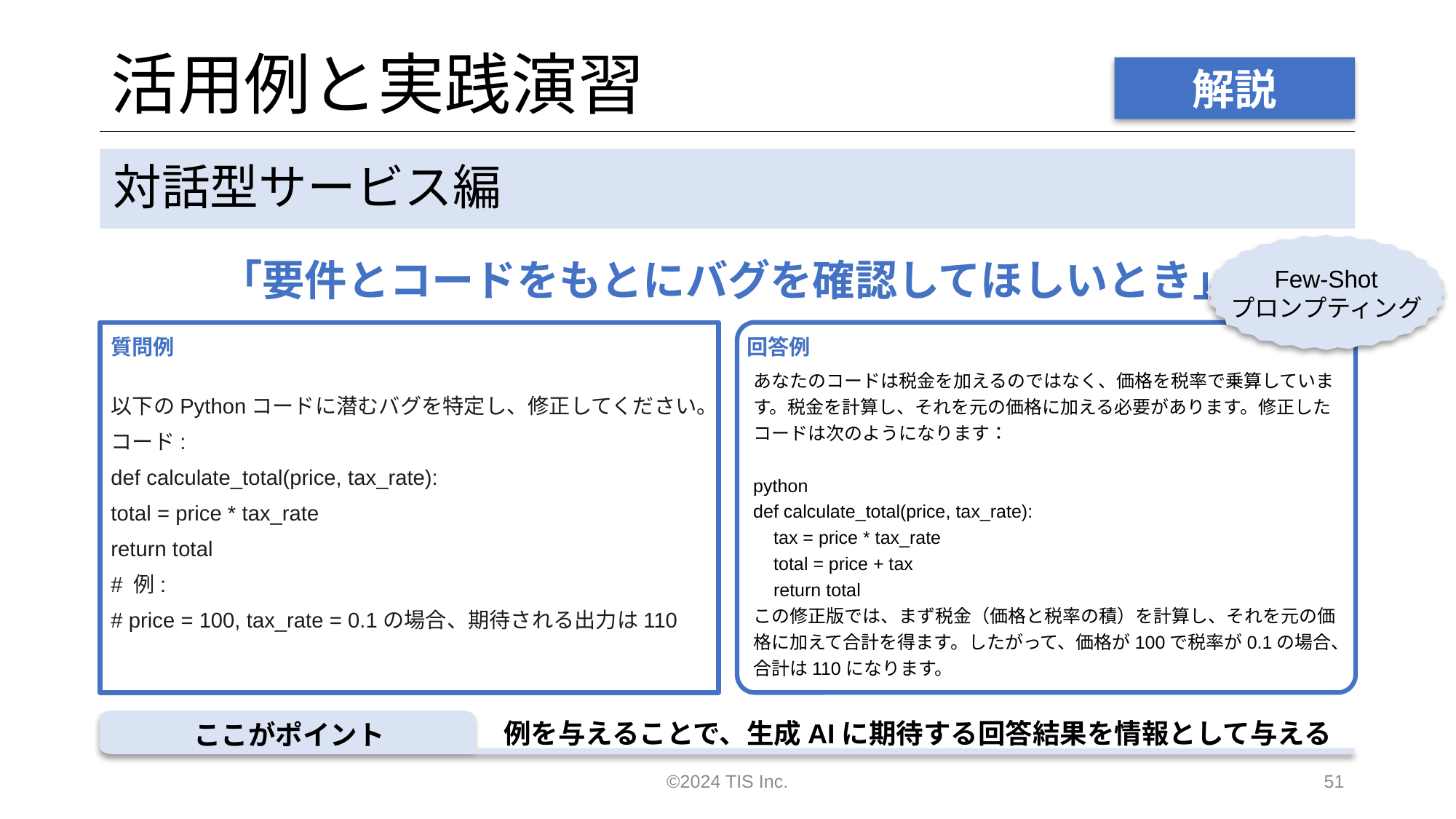

# 活用例と実践演習
解説
対話型サービス編

Few-Shot
プロンプティング
「要件とコードをもとにバグを確認してほしいとき」
あなたのコードは税金を加えるのではなく、価格を税率で乗算しています。税金を計算し、それを元の価格に加える必要があります。修正したコードは次のようになります：

python
def calculate_total(price, tax_rate):
    tax = price * tax_rate
    total = price + tax
    return total
この修正版では、まず税金（価格と税率の積）を計算し、それを元の価格に加えて合計を得ます。したがって、価格が100で税率が0.1の場合、合計は110になります。
以下のPythonコードに潜むバグを特定し、修正してください。
コード:
def calculate_total(price, tax_rate):
total = price * tax_rate
return total
# 例:
# price = 100, tax_rate = 0.1の場合、期待される出力は110
質問例
回答例

例を与えることで、生成AIに期待する回答結果を情報として与える
ここがポイント
©2024 TIS Inc.
51